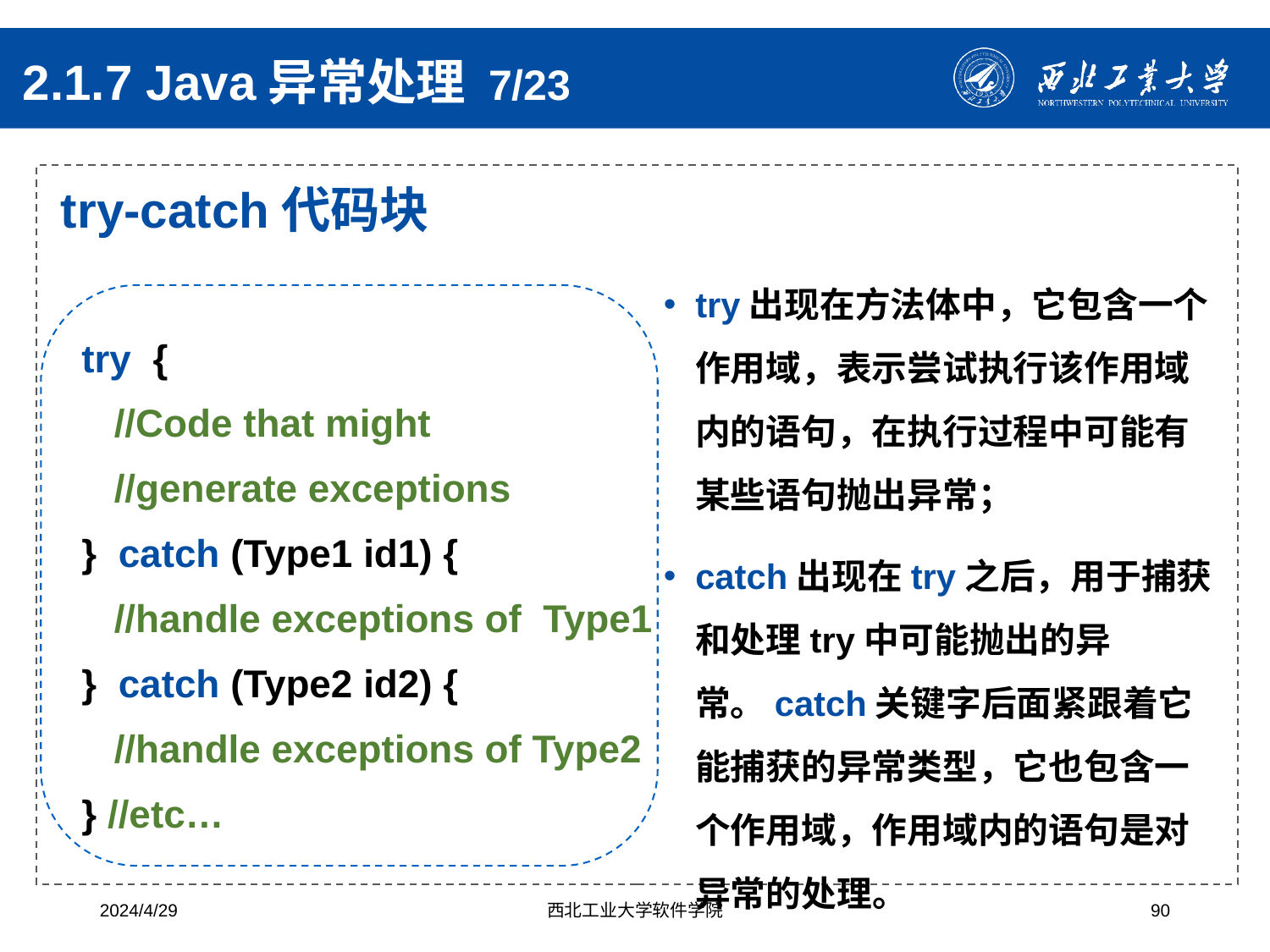

# 2.1.7 Java异常处理 7/23
try-catch代码块
try出现在方法体中，它包含一个作用域，表示尝试执行该作用域内的语句，在执行过程中可能有某些语句抛出异常；
catch出现在try之后，用于捕获和处理try中可能抛出的异常。catch关键字后面紧跟着它能捕获的异常类型，它也包含一个作用域，作用域内的语句是对异常的处理。
try  {
   //Code that might
   //generate exceptions
}  catch (Type1 id1) {
   //handle exceptions of  Type1
}  catch (Type2 id2) {
   //handle exceptions of Type2
} //etc…
2024/4/29
西北工业大学软件学院
90